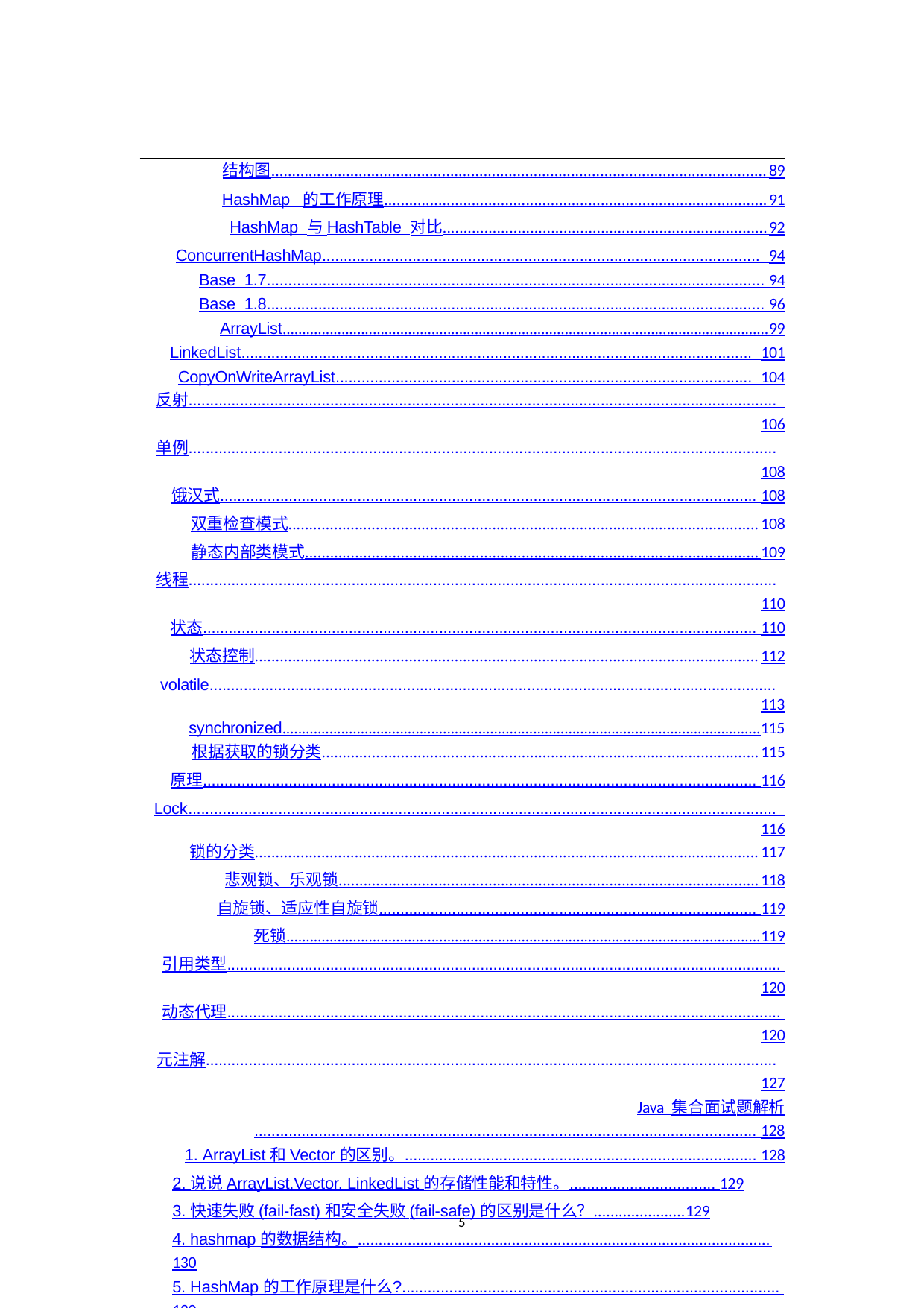

结构图.......................................................................................................................89
HashMap   的工作原理............................................................................................91
HashMap  与 HashTable  对比..............................................................................92
ConcurrentHashMap......................................................................................................  94
Base  1.7.................................................................................................................... 94
Base  1.8.................................................................................................................... 96
ArrayList............................................................................................................................99
LinkedList.......................................................................................................................  101
CopyOnWriteArrayList.................................................................................................  104
反射.........................................................................................................................................  106
单例.........................................................................................................................................  108
饿汉式............................................................................................................................. 108
双重检查模式.................................................................................................................108
静态内部类模式.............................................................................................................109
线程.........................................................................................................................................  110
状态................................................................................................................................. 110
状态控制.........................................................................................................................112
volatile....................................................................................................................................  113
synchronized..........................................................................................................................115
根据获取的锁分类.........................................................................................................115
原理................................................................................................................................. 116
Lock.........................................................................................................................................  116
锁的分类.........................................................................................................................117
悲观锁、乐观锁.....................................................................................................118
自旋锁、适应性自旋锁........................................................................................ 119
死锁.........................................................................................................................119
引用类型................................................................................................................................. 120
动态代理................................................................................................................................. 120
元注解.....................................................................................................................................  127
Java  集合面试题解析..................................................................................................................... 128
1. ArrayList 和 Vector 的区别。.................................................................................. 128
2. 说说 ArrayList,Vector, LinkedList 的存储性能和特性。.................................. 129
3. 快速失败 (fail-fast) 和安全失败 (fail-safe) 的区别是什么？......................129
4. hashmap 的数据结构。...................................................................................................130
5. HashMap 的工作原理是什么?........................................................................................ 130
6. Hashmap 什么时候进行扩容呢？.................................................................................. 130
7. List、Map、Set 三个接口，存取元素时，各有什么特点？.................................... 131
Set 里的元素是不能重复的，那么用什么方法来区分重复与否呢? 是用 == 还是 equals()? 它们有何区别?...................................................................................................132
两个对象值相同 (x.equals(y) == true)，但却可有不同的 hash code，这句话对
不对?....................................................................................................................................... 132  10. heap 和 stack 有什么区别。.................................................................................... 132

5